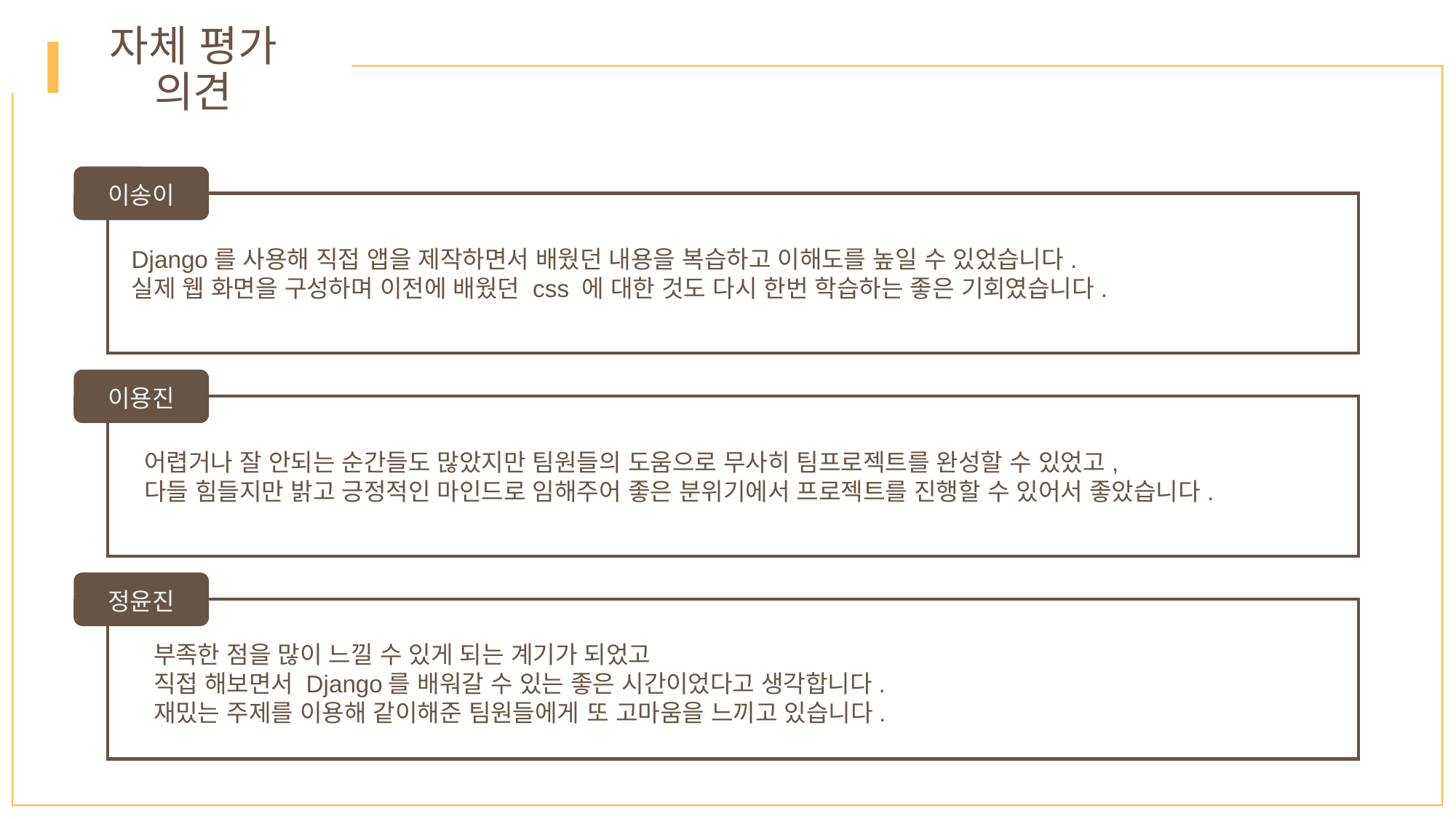

자체 평가 의견

이송이

Django를 사용해 직접 앱을 제작하면서 배웠던 내용을 복습하고 이해도를 높일 수 있었습니다.
실제 웹 화면을 구성하며 이전에 배웠던 css 에 대한 것도 다시 한번 학습하는 좋은 기회였습니다.

이용진

어렵거나 잘 안되는 순간들도 많았지만 팀원들의 도움으로 무사히 팀프로젝트를 완성할 수 있었고,
다들 힘들지만 밝고 긍정적인 마인드로 임해주어 좋은 분위기에서 프로젝트를 진행할 수 있어서 좋았습니다.

정윤진

부족한 점을 많이 느낄 수 있게 되는 계기가 되었고
직접 해보면서 Django를 배워갈 수 있는 좋은 시간이었다고 생각합니다.
재밌는 주제를 이용해 같이해준 팀원들에게 또 고마움을 느끼고 있습니다.